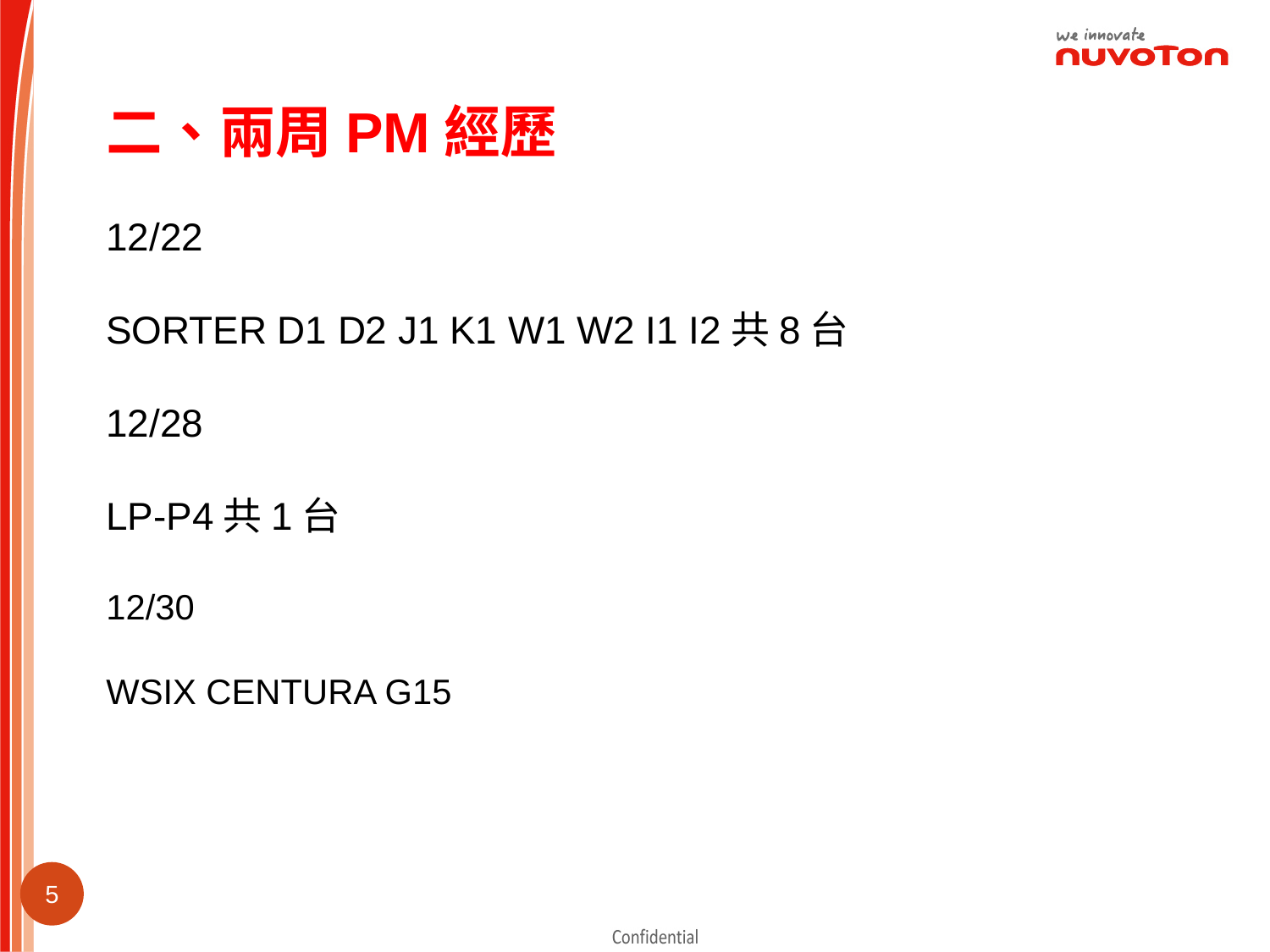

# 二、兩周PM經歷
12/22

SORTER D1 D2 J1 K1 W1 W2 I1 I2共8台

12/28

LP-P4共1台

12/30

WSIX CENTURA G15

5